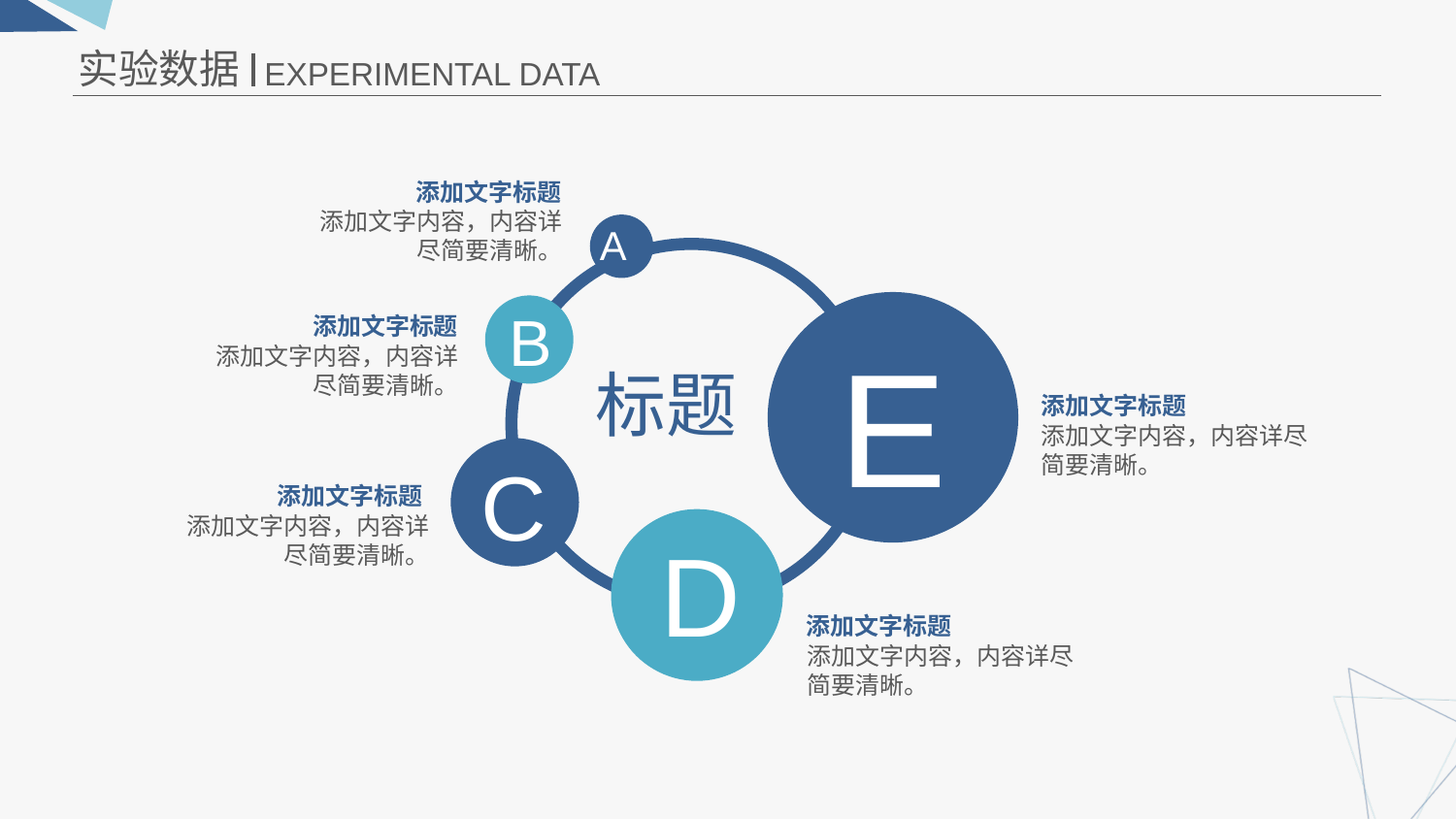

实验数据
EXPERIMENTAL DATA
添加文字标题
添加文字内容，内容详尽简要清晰。
A

E
B

添加文字标题
添加文字内容，内容详尽简要清晰。
标题
添加文字标题
添加文字内容，内容详尽简要清晰。

C
添加文字标题
添加文字内容，内容详尽简要清晰。

D
添加文字标题
添加文字内容，内容详尽简要清晰。